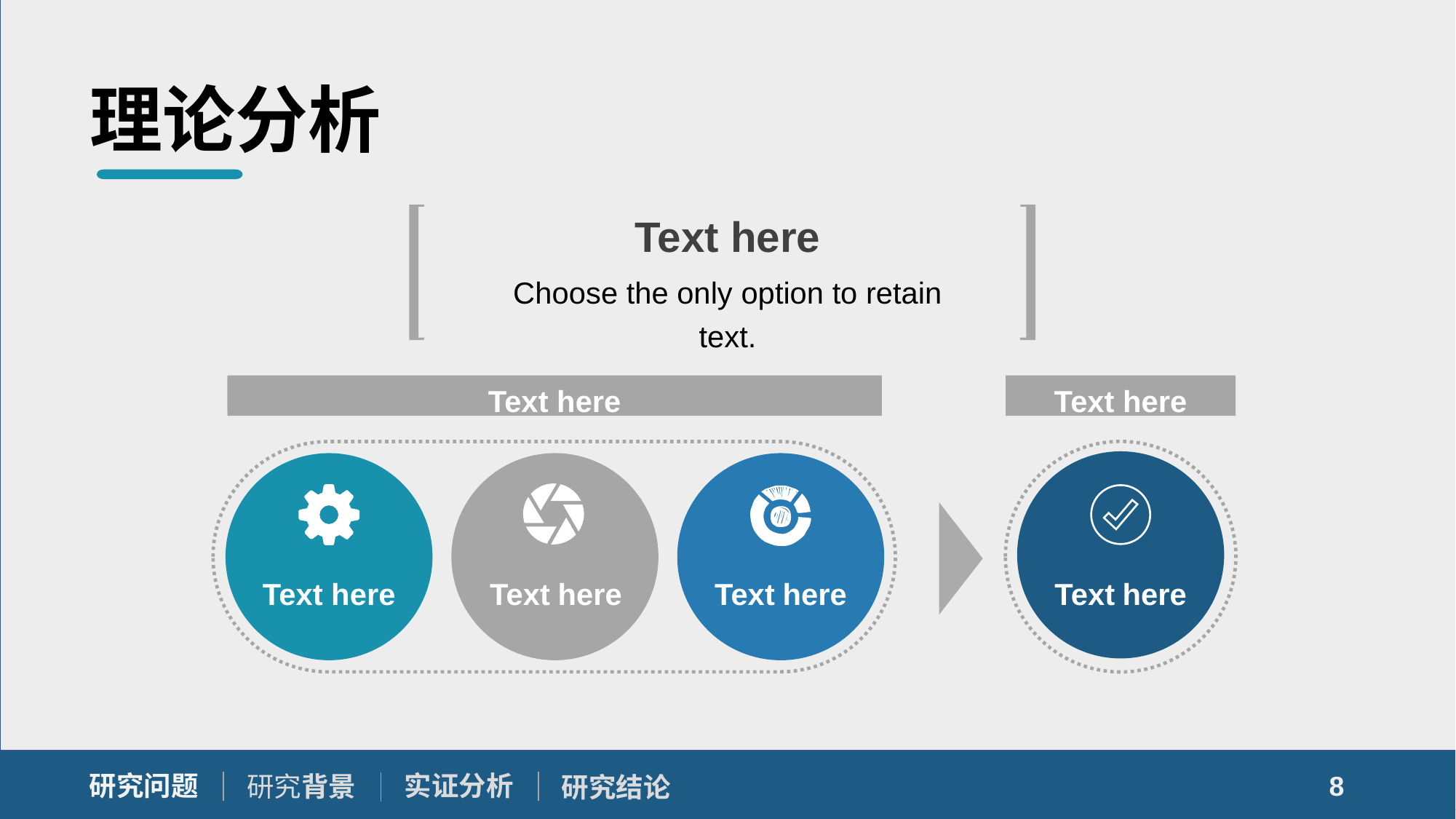

理论分析
Text here
Choose the only option to retain text.
Text here
Text here
Text here
Text here
Text here
Text here
8